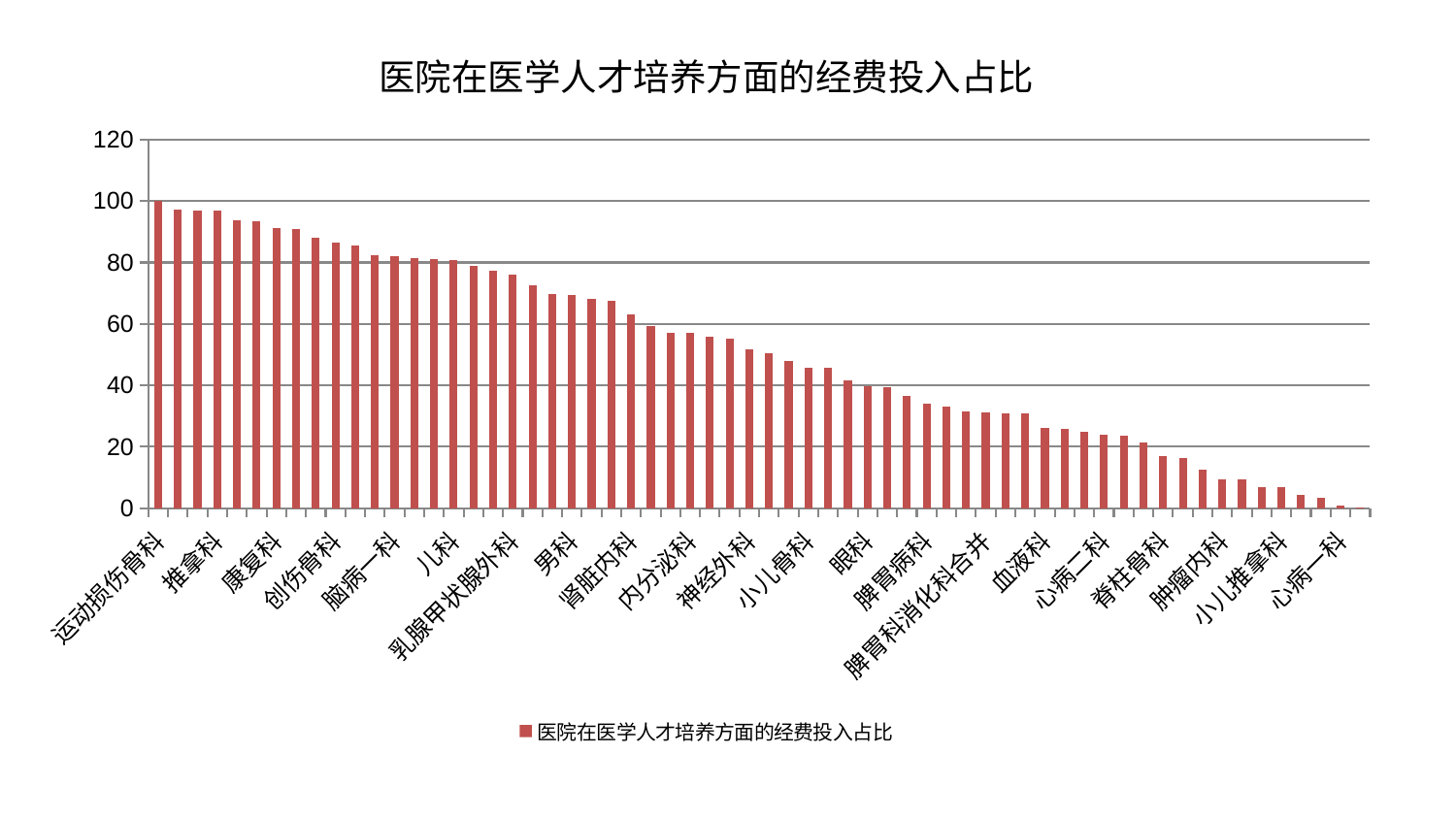

### Chart: 医院在医学人才培养方面的经费投入占比

| Category | 医院在医学人才培养方面的经费投入占比 |
|---|---|
| 运动损伤骨科 | 100.0 |
| 肝病科 | 97.22917286324216 |
| 泌尿外科 | 96.91321745773638 |
| 推拿科 | 96.8485741408918 |
| 肝胆外科 | 93.82866948663398 |
| 神经内科 | 93.31668866201093 |
| 康复科 | 91.27500922168687 |
| 周围血管科 | 91.04796466501436 |
| 妇科 | 88.04785375981673 |
| 创伤骨科 | 86.49705889909713 |
| 妇二科 | 85.64379221112652 |
| 皮肤科 | 82.48274444701403 |
| 脑病一科 | 81.96912964786154 |
| 普通外科 | 81.54889573141323 |
| 心病四科 | 81.22634973929779 |
| 儿科 | 80.81066770779158 |
| 东区重症医学科 | 78.9962435515296 |
| 针灸科 | 77.23157658028829 |
| 乳腺甲状腺外科 | 75.92193605437409 |
| 治未病中心 | 72.63040050192801 |
| 关节骨科 | 69.67401600074251 |
| 男科 | 69.38253641538515 |
| 脑病三科 | 68.1892773931004 |
| 胸外科 | 67.61489022864232 |
| 肾脏内科 | 63.21143589108387 |
| 脑病二科 | 59.463597393244534 |
| 美容皮肤科 | 57.21019603968798 |
| 内分泌科 | 57.206306410370146 |
| 心病三科 | 55.74809255930916 |
| 消化内科 | 55.15970850641253 |
| 神经外科 | 51.759160366891784 |
| 口腔科 | 50.46317183287708 |
| 心血管内科 | 48.04981572233382 |
| 小儿骨科 | 45.810793540740896 |
| 微创骨科 | 45.7016561122503 |
| 耳鼻喉科 | 41.50572335927213 |
| 眼科 | 39.79984165371462 |
| 老年医学科 | 39.44304978547792 |
| 风湿病科 | 36.45894782167667 |
| 脾胃病科 | 33.925910477283956 |
| 重症医学科 | 32.963649172540066 |
| 中医经典科 | 31.54244270349653 |
| 脾胃科消化科合并 | 31.1472354521574 |
| 身心医学科 | 30.884153575790865 |
| 显微骨科 | 30.78113977664678 |
| 血液科 | 26.27365304619446 |
| 肛肠科 | 25.82915418779283 |
| 综合内科 | 24.917867145592496 |
| 心病二科 | 23.873495736889726 |
| 呼吸内科 | 23.595824152844393 |
| 妇科妇二科合并 | 21.4890625558687 |
| 脊柱骨科 | 16.8718901129627 |
| 产科 | 16.441452548018585 |
| 骨科 | 12.692191829826657 |
| 肿瘤内科 | 9.56783471168721 |
| 东区肾病科 | 9.308307742425713 |
| 中医外治中心 | 6.875541065067599 |
| 小儿推拿科 | 6.7709759893765 |
| 西区重症医学科 | 4.2719919507136614 |
| 肾病科 | 3.4340049257523697 |
| 心病一科 | 0.7935432793461319 |
| 医院 | 0.3348543216652774 |
271